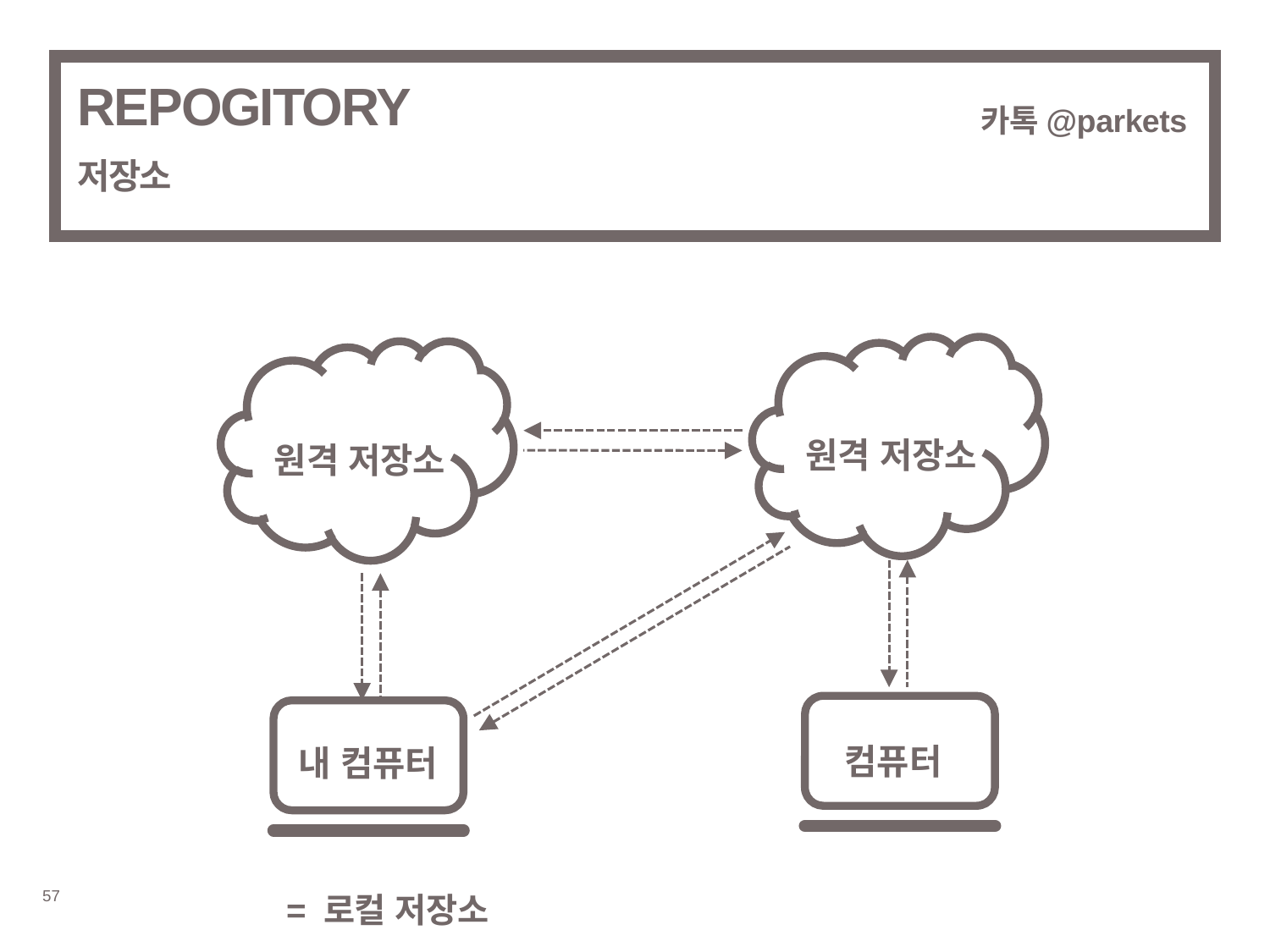

REPOGITORY
저장소
카톡@parkets

원격 저장소
원격 저장소

컴퓨터
내 컴퓨터
= 로컬 저장소